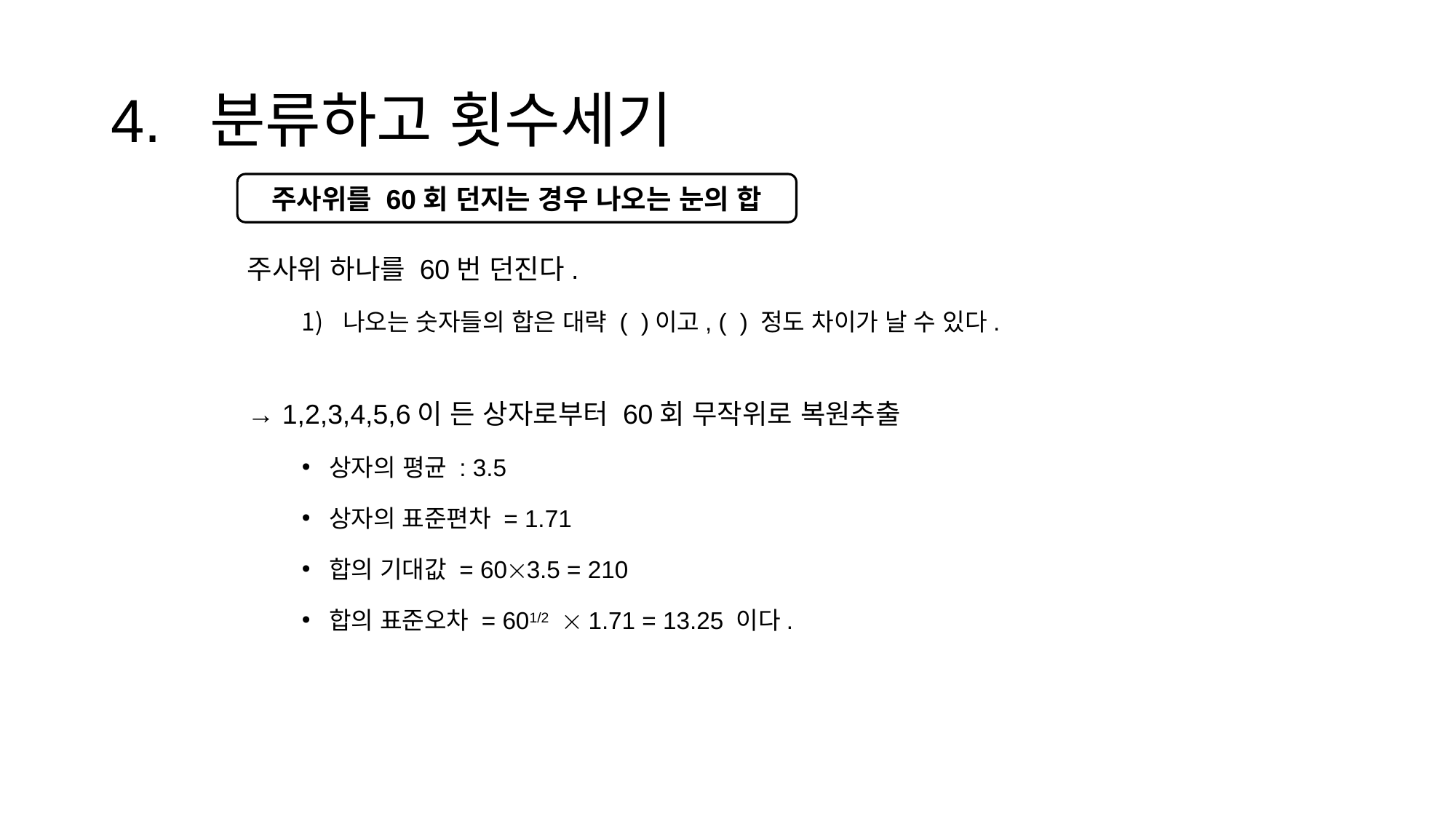

# 4.  분류하고 횟수세기
주사위를 60회 던지는 경우 나오는 눈의 합

주사위 하나를 60번 던진다.
나오는 숫자들의 합은 대략 (  )이고, (  ) 정도 차이가 날 수 있다.

→ 1,2,3,4,5,6이 든 상자로부터 60회 무작위로 복원추출
상자의 평균 : 3.5
상자의 표준편차 = 1.71
합의 기대값 = 60×3.5 = 210
합의 표준오차 = 601/2  × 1.71 = 13.25 이다.